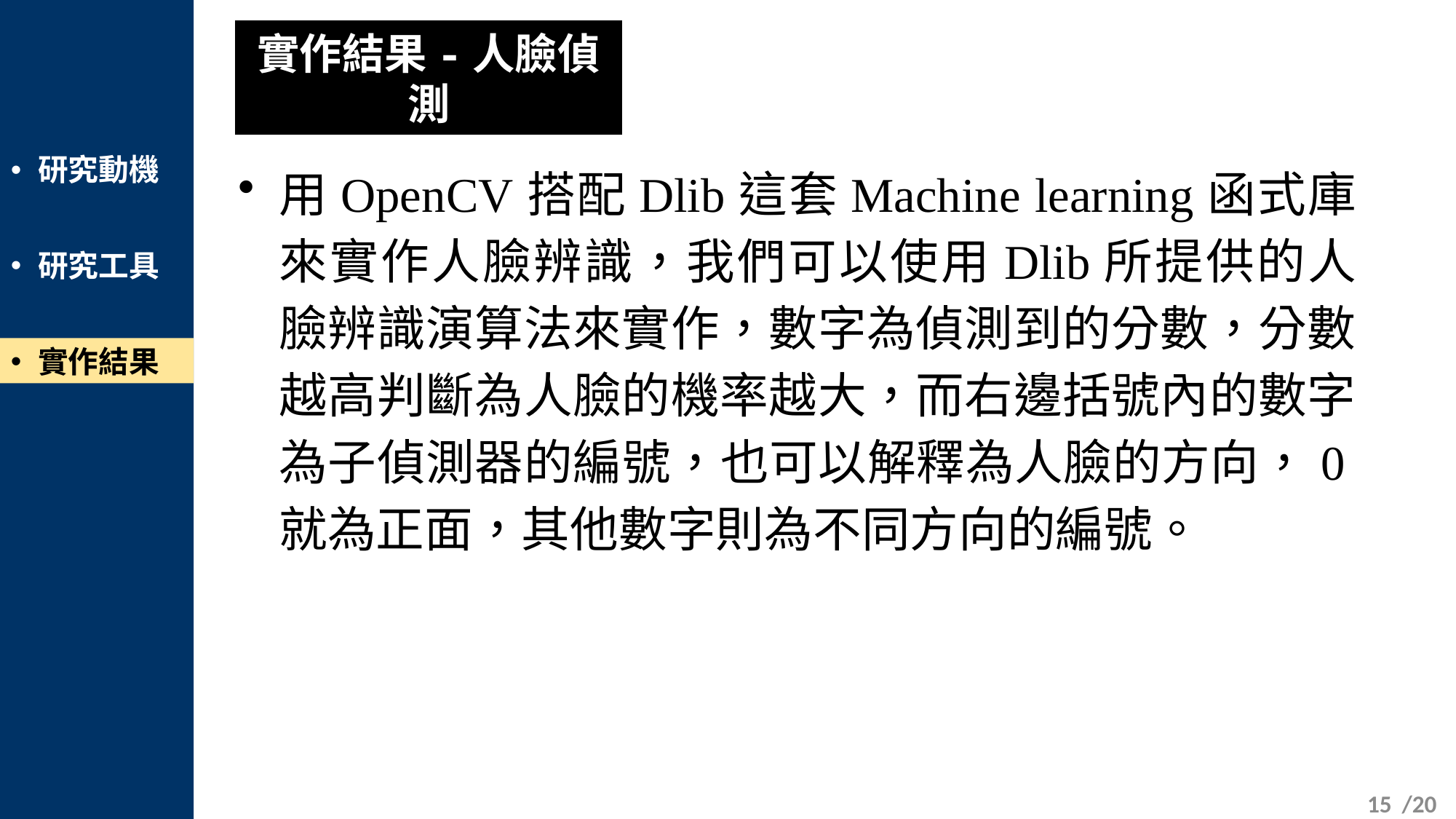

實作結果-人臉偵測
研究動機

研究工具

實作結果

用OpenCV搭配Dlib這套Machine learning函式庫來實作人臉辨識，我們可以使用Dlib所提供的人臉辨識演算法來實作，數字為偵測到的分數，分數越高判斷為人臉的機率越大，而右邊括號內的數字為子偵測器的編號，也可以解釋為人臉的方向，0就為正面，其他數字則為不同方向的編號。

15
/20